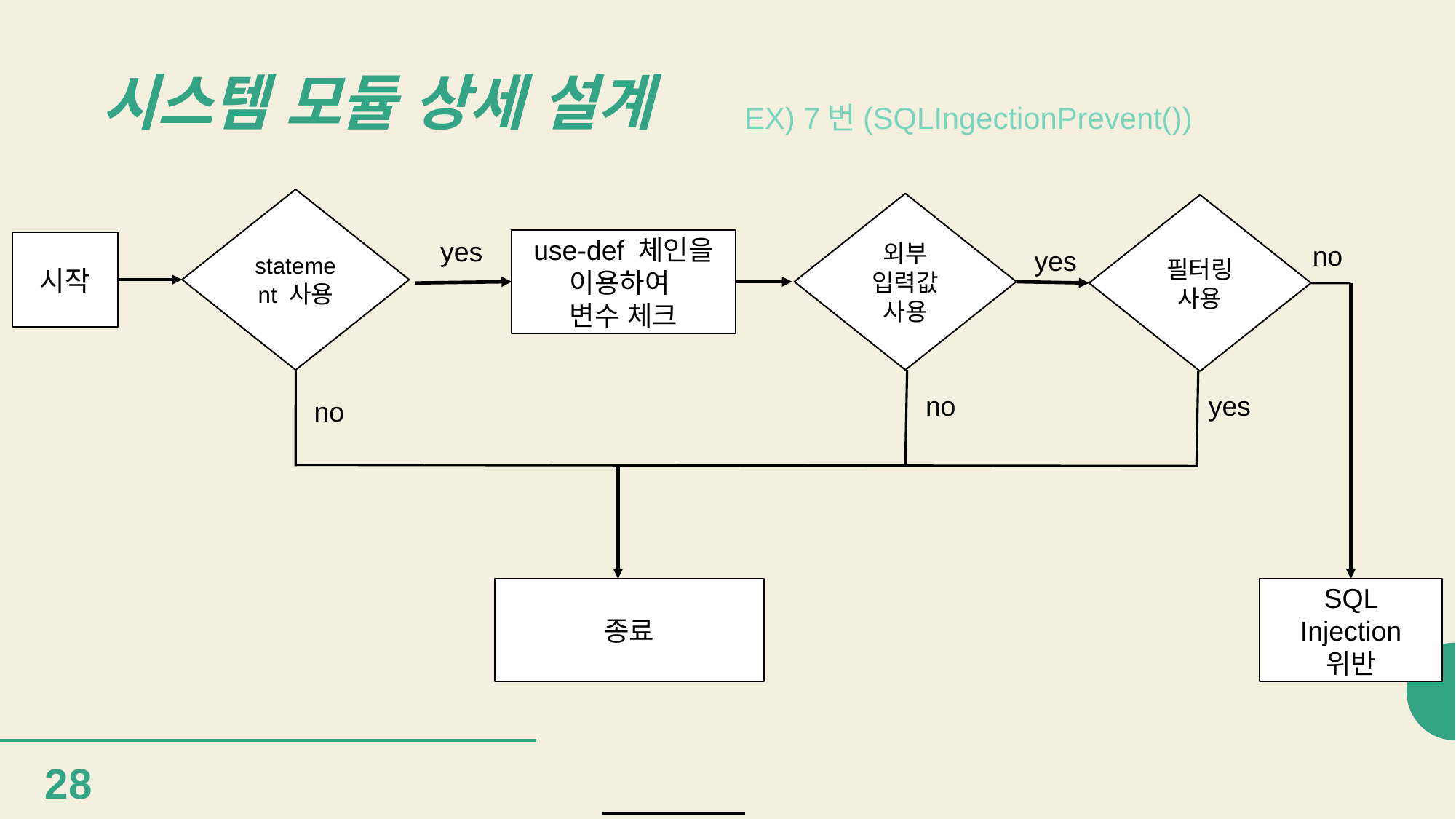

# 시스템 모듈 상세 설계
EX) 7번(SQLIngectionPrevent())
statement 사용

외부 입력값
사용

필터링
사용

yes
use-def 체인을 이용하여
변수 체크
시작
no
yes
no
yes
no
종료
SQL Injection
위반
28